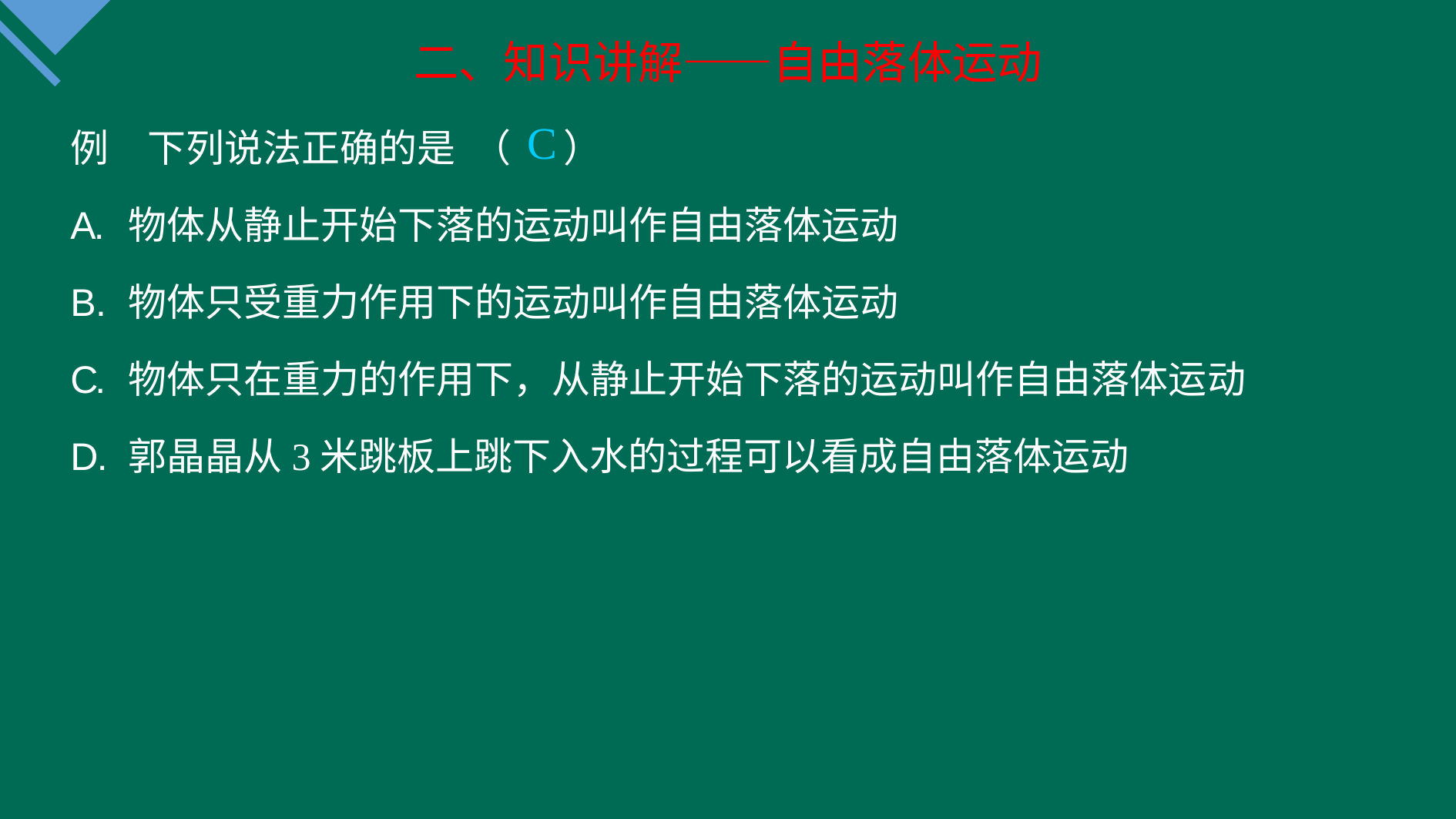

二、知识讲解——自由落体运动
例　下列说法正确的是  （      ）
物体从静止开始下落的运动叫作自由落体运动
物体只受重力作用下的运动叫作自由落体运动
物体只在重力的作用下，从静止开始下落的运动叫作自由落体运动
郭晶晶从3米跳板上跳下入水的过程可以看成自由落体运动
C